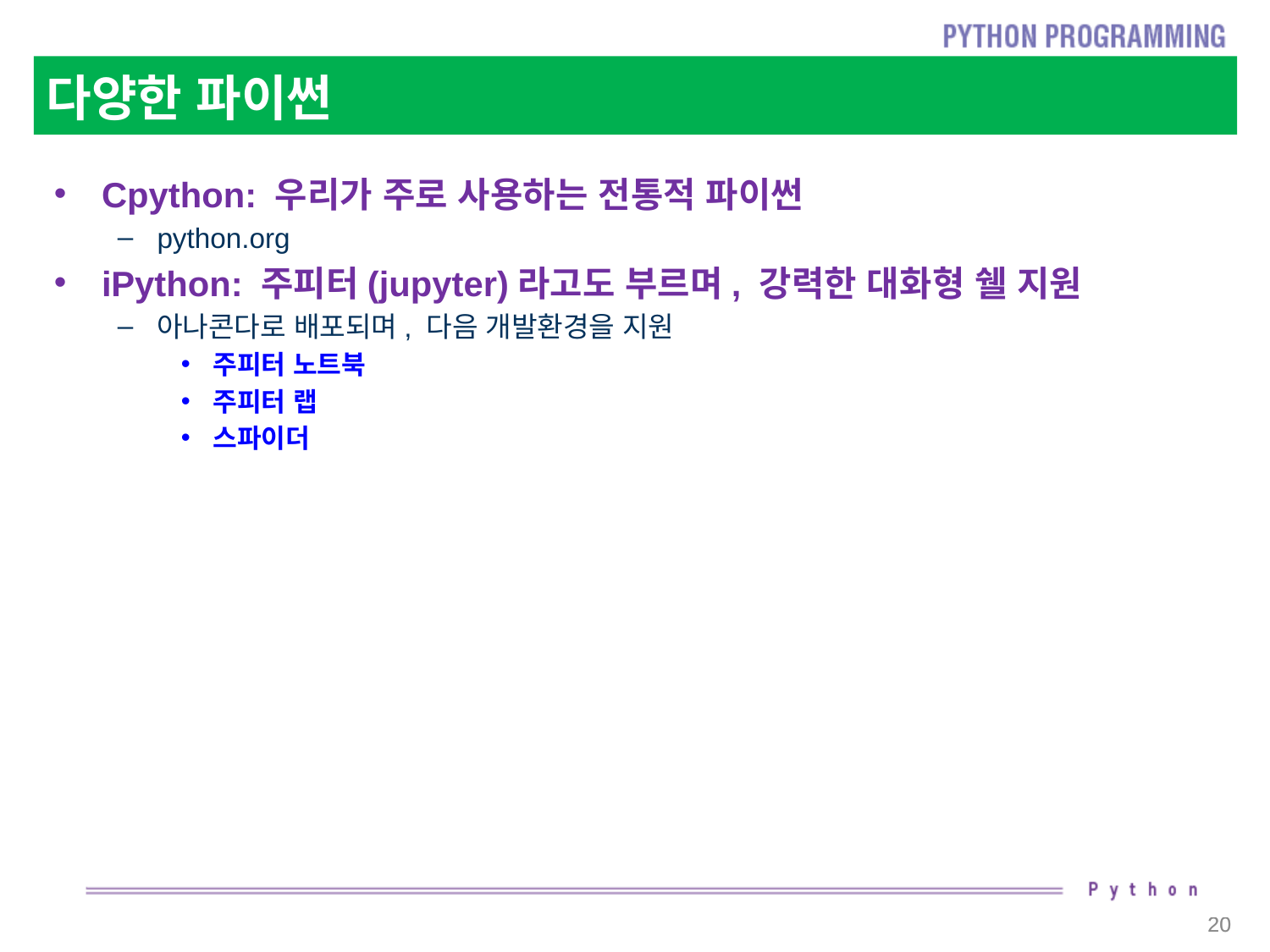

# 다양한 파이썬
Cpython: 우리가 주로 사용하는 전통적 파이썬
python.org
iPython: 주피터(jupyter)라고도 부르며, 강력한 대화형 쉘 지원
아나콘다로 배포되며, 다음 개발환경을 지원
주피터 노트북
주피터 랩
스파이더

20